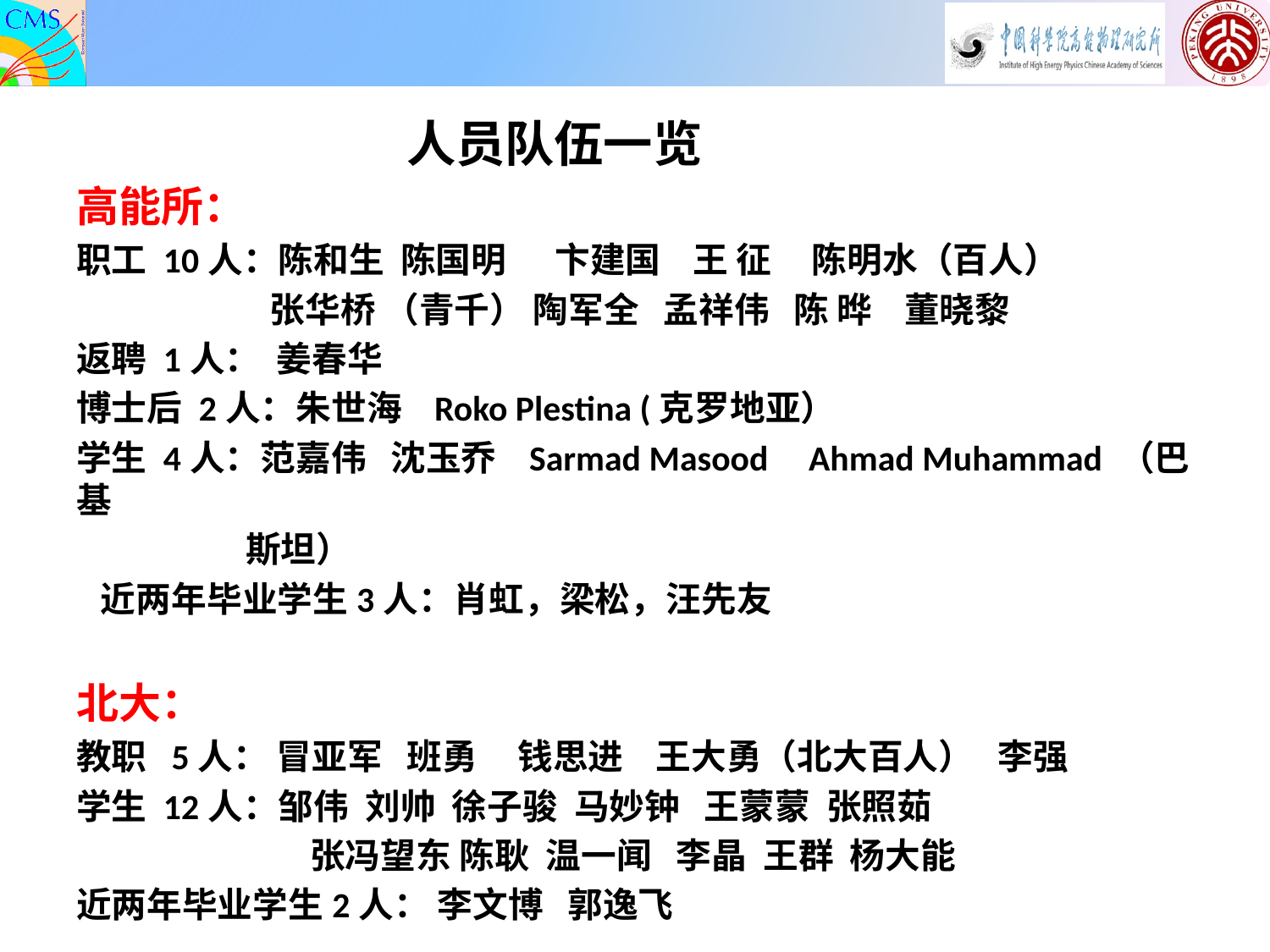

#
                                        人员队伍一览
高能所：
职工 10人：陈和生  陈国明      卞建国    王 征     陈明水（百人）
                       张华桥 （青千） 陶军全   孟祥伟   陈 晔    董晓黎
返聘 1人：  姜春华
博士后 2人：朱世海   Roko Plestina (克罗地亚）
学生 4人：范嘉伟   沈玉乔   Sarmad Masood     Ahmad Muhammad （巴基
                    斯坦）
  近两年毕业学生3人：肖虹，梁松，汪先友

北大：
教职  5人： 冒亚军   班勇     钱思进    王大勇（北大百人）   李强
学生 12人：邹伟  刘帅  徐子骏  马妙钟   王蒙蒙  张照茹
                            张冯望东 陈耿  温一闻   李晶  王群  杨大能
近两年毕业学生2人： 李文博   郭逸飞